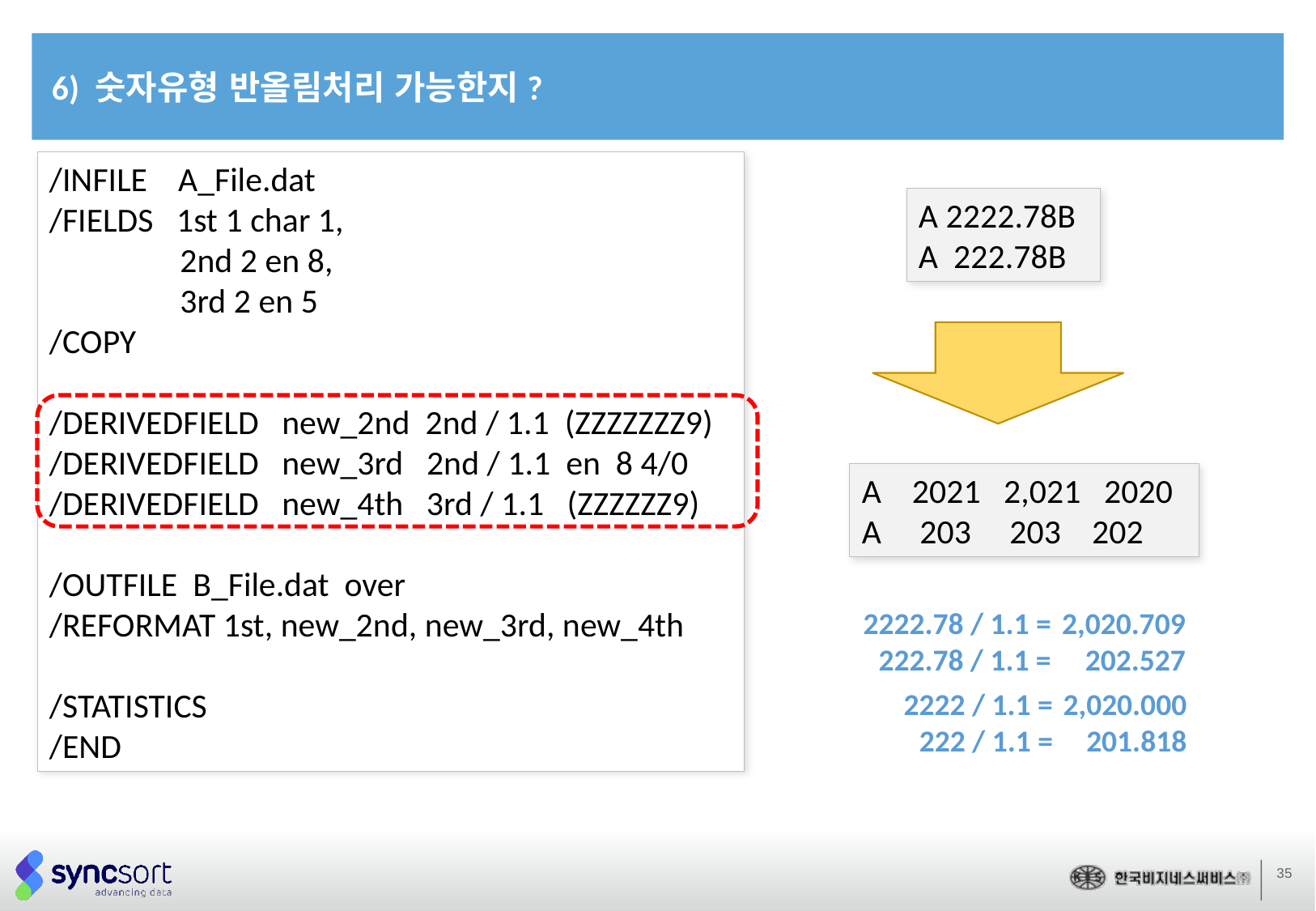

6) 숫자유형 반올림처리 가능한지?
/INFILE    A_File.dat
/FIELDS   1st 1 char 1,
                 2nd 2 en 8,
                 3rd 2 en 5
/COPY

/DERIVEDFIELD   new_2nd  2nd / 1.1  (ZZZZZZZ9)
/DERIVEDFIELD   new_3rd   2nd / 1.1  en  8 4/0
/DERIVEDFIELD   new_4th   3rd / 1.1   (ZZZZZZ9)

/OUTFILE  B_File.dat  over
/REFORMAT 1st, new_2nd, new_3rd, new_4th

/STATISTICS
/END
A 2222.78B
A  222.78B

A    2021   2,021   2020
A     203     203    202
2222.78 / 1.1 =
222.78 / 1.1 =
2,020.709
202.527
2222 / 1.1 =
222 / 1.1 =
2,020.000
201.818